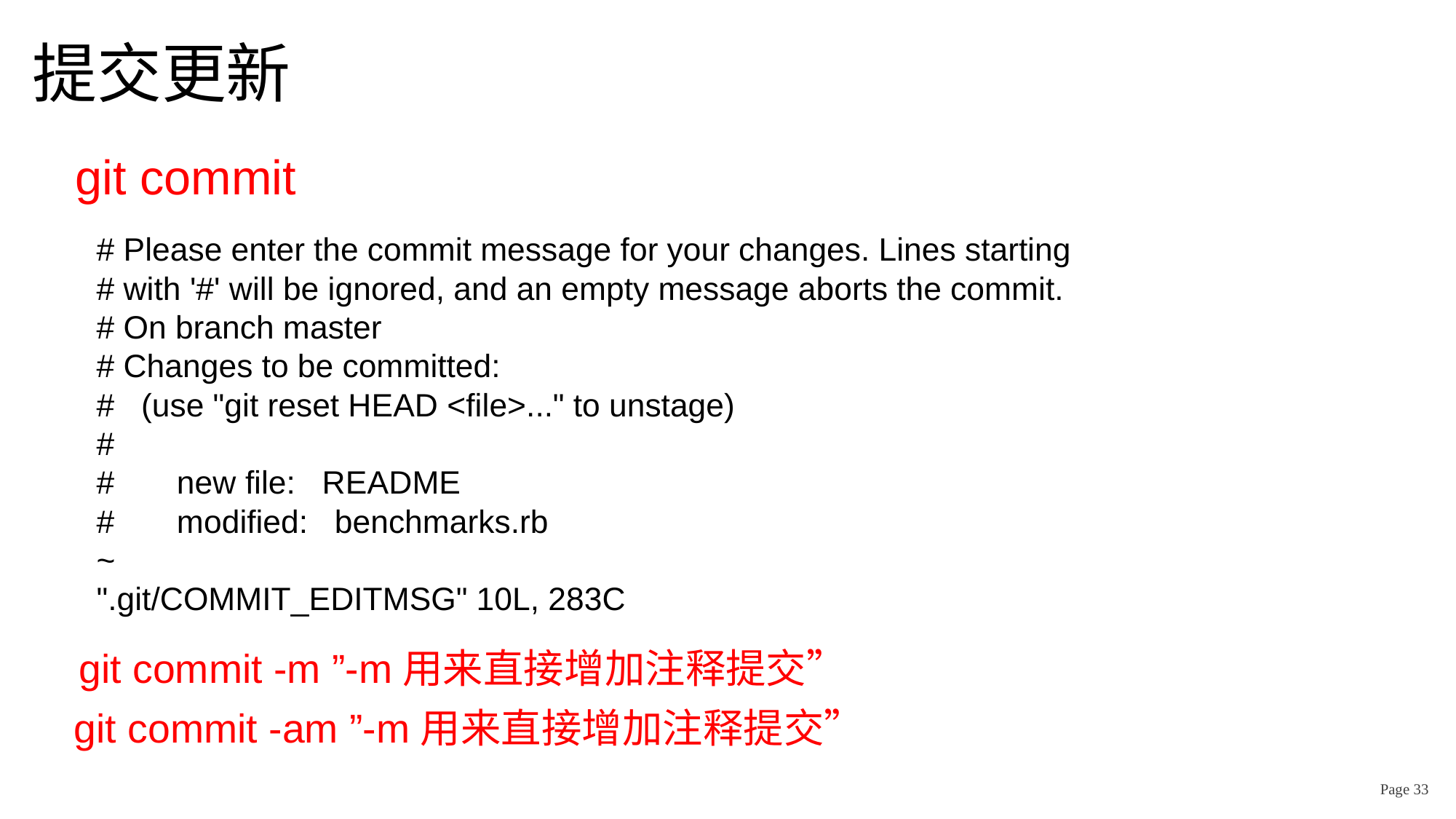

# 提交更新
git commit
# Please enter the commit message for your changes. Lines starting
# with '#' will be ignored, and an empty message aborts the commit.
# On branch master
# Changes to be committed:
#   (use "git reset HEAD <file>..." to unstage)
#
#       new file:   README
#       modified:   benchmarks.rb
~
".git/COMMIT_EDITMSG" 10L, 283C
git commit -m ”-m用来直接增加注释提交”
git commit -am ”-m用来直接增加注释提交”